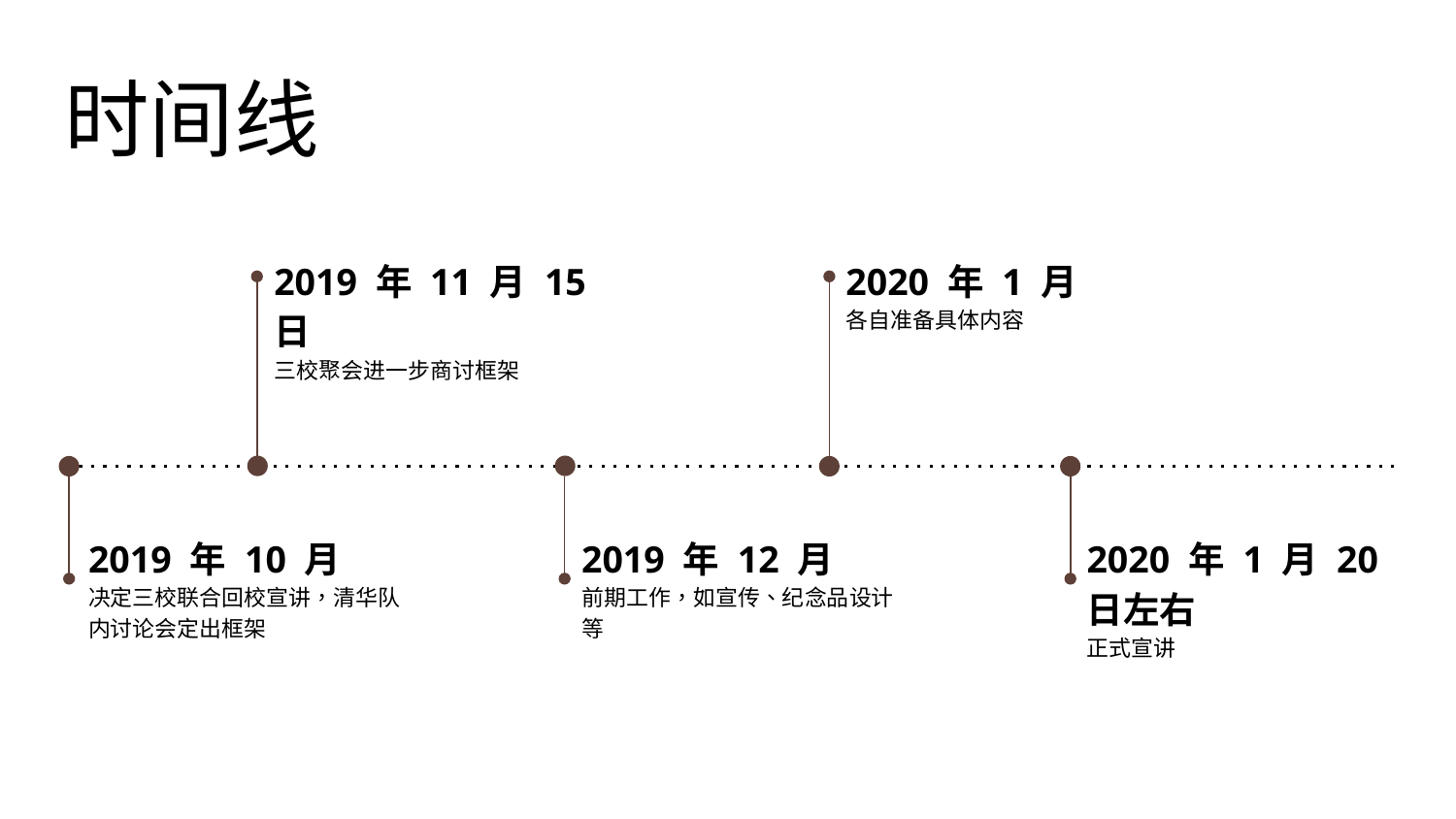

# 时间线
2019 年 11 月 15 日
三校聚会进一步商讨框架
2020 年 1 月
各自准备具体内容

2019 年 12 月
前期工作，如宣传、纪念品设计等
2020 年 1 月 20 日左右
正式宣讲
2019 年 10 月
决定三校联合回校宣讲，清华队内讨论会定出框架